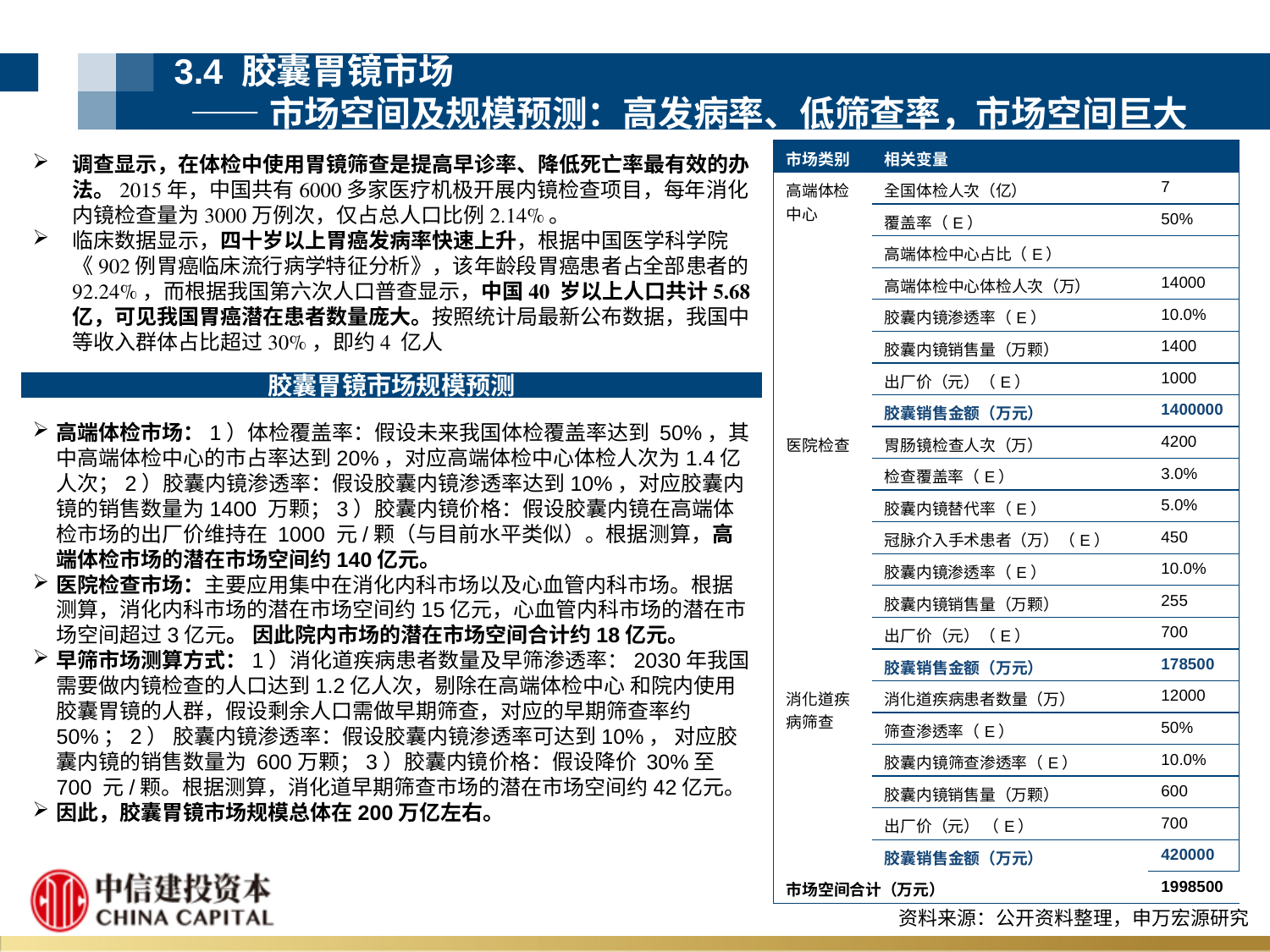

3.4 胶囊胃镜市场
  ——市场空间及规模预测：高发病率、低筛查率，市场空间巨大
| 市场类别 | 相关变量 |  |
| --- | --- | --- |
| 高端体检中心 | 全国体检人次（亿） | 7 |
|  | 覆盖率（E） | 50% |
|  | 高端体检中心占比（E） |  |
|  | 高端体检中心体检人次（万） | 14000 |
|  | 胶囊内镜渗透率（E） | 10.0% |
|  | 胶囊内镜销售量（万颗） | 1400 |
|  | 出厂价（元）（E） | 1000 |
|  | 胶囊销售金额（万元） | 1400000 |
| 医院检查 | 胃肠镜检查人次（万） | 4200 |
|  | 检查覆盖率（E） | 3.0% |
|  | 胶囊内镜替代率（E） | 5.0% |
|  | 冠脉介入手术患者（万）（E） | 450 |
|  | 胶囊内镜渗透率（E） | 10.0% |
|  | 胶囊内镜销售量（万颗） | 255 |
|  | 出厂价（元）（E） | 700 |
|  | 胶囊销售金额（万元） | 178500 |
| 消化道疾病筛查 | 消化道疾病患者数量（万） | 12000 |
|  | 筛查渗透率（E） | 50% |
|  | 胶囊内镜筛查渗透率（E） | 10.0% |
|  | 胶囊内镜销售量（万颗） | 600 |
|  | 出厂价（元） （E） | 700 |
|  | 胶囊销售金额（万元） | 420000 |
| 市场空间合计（万元） |  | 1998500 |
调查显示，在体检中使用胃镜筛查是提高早诊率、降低死亡率最有效的办法。2015年，中国共有6000多家医疗机极开展内镜检查项目，每年消化内镜检查量为3000万例次，仅占总人口比例2.14%。
临床数据显示，四十岁以上胃癌发病率快速上升，根据中国医学科学院《902例胃癌临床流行病学特征分析》，该年龄段胃癌患者占全部患者的92.24%，而根据我国第六次人口普查显示，中国40 岁以上人口共计5.68 亿，可见我国胃癌潜在患者数量庞大。按照统计局最新公布数据，我国中等收入群体占比超过30%，即约4 亿人
胶囊胃镜市场规模预测
高端体检市场：1）体检覆盖率：假设未来我国体检覆盖率达到 50%，其中高端体检中心的市占率达到20%，对应高端体检中心体检人次为1.4亿人次；2）胶囊内镜渗透率：假设胶囊内镜渗透率达到10%，对应胶囊内镜的销售数量为1400 万颗；3）胶囊内镜价格：假设胶囊内镜在高端体检市场的出厂价维持在 1000 元/颗（与目前水平类似）。根据测算，高端体检市场的潜在市场空间约140亿元。
医院检查市场：主要应用集中在消化内科市场以及心血管内科市场。根据测算，消化内科市场的潜在市场空间约15亿元，心血管内科市场的潜在市场空间超过3亿元。 因此院内市场的潜在市场空间合计约18亿元。
早筛市场测算方式：1）消化道疾病患者数量及早筛渗透率：2030年我国需要做内镜检查的人口达到1.2亿人次，剔除在高端体检中心 和院内使用胶囊胃镜的人群，假设剩余人口需做早期筛查，对应的早期筛查率约50%；2） 胶囊内镜渗透率：假设胶囊内镜渗透率可达到10%， 对应胶囊内镜的销售数量为 600万颗；3）胶囊内镜价格：假设降价 30%至 700 元/颗。根据测算，消化道早期筛查市场的潜在市场空间约42亿元。
因此，胶囊胃镜市场规模总体在200万亿左右。

资料来源：公开资料整理，申万宏源研究